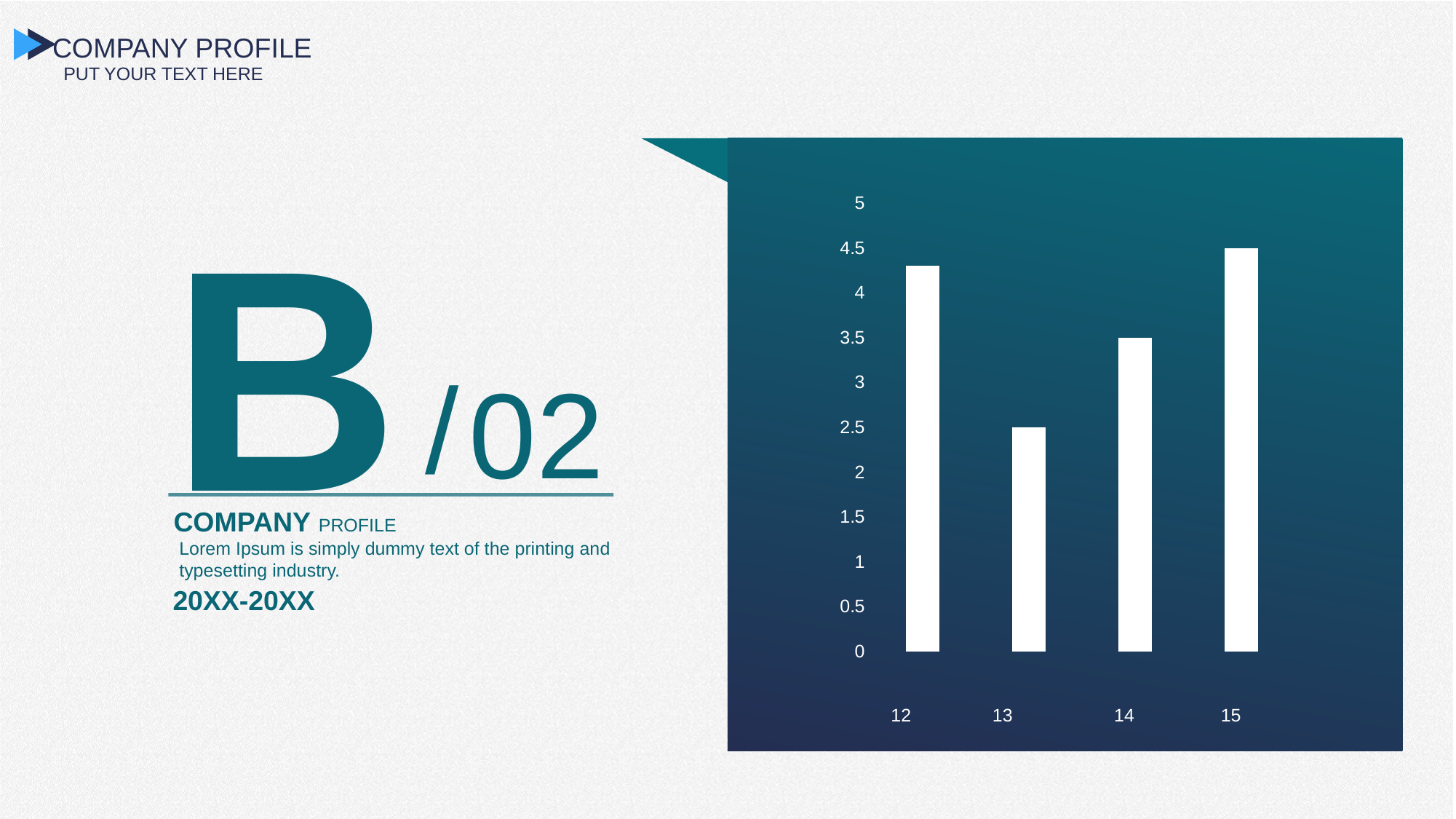

COMPANY PROFILE
PUT YOUR TEXT HERE

B

### Chart

| Category | 系列 1 | 系列 2 |
|---|---|---|
| 类别 1 | None | 4.3 |
| 类别 2 | None | 2.5 |
| 类别 3 | None | 3.5 |
| 类别 4 | None | 4.5 |
/
02
COMPANY PROFILE
Lorem Ipsum is simply dummy text of the printing and typesetting industry.
20XX-20XX
12                13                    14                 15